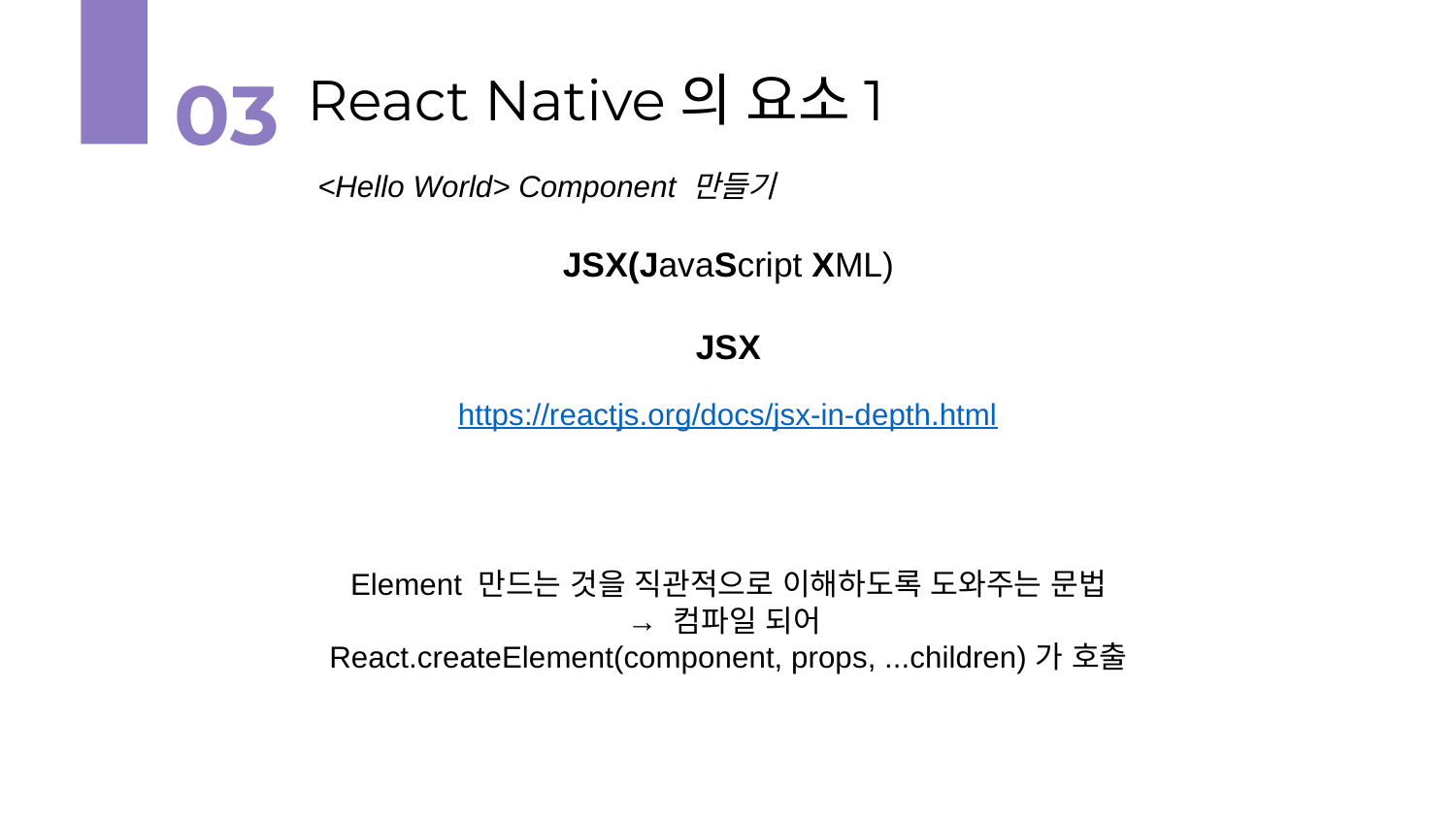

03
React Native의 요소1
<Hello World> Component 만들기
JSX(JavaScript XML)

JSX
https://reactjs.org/docs/jsx-in-depth.html
Element 만드는 것을 직관적으로 이해하도록 도와주는 문법
→ 컴파일 되어
React.createElement(component, props, ...children)가 호출